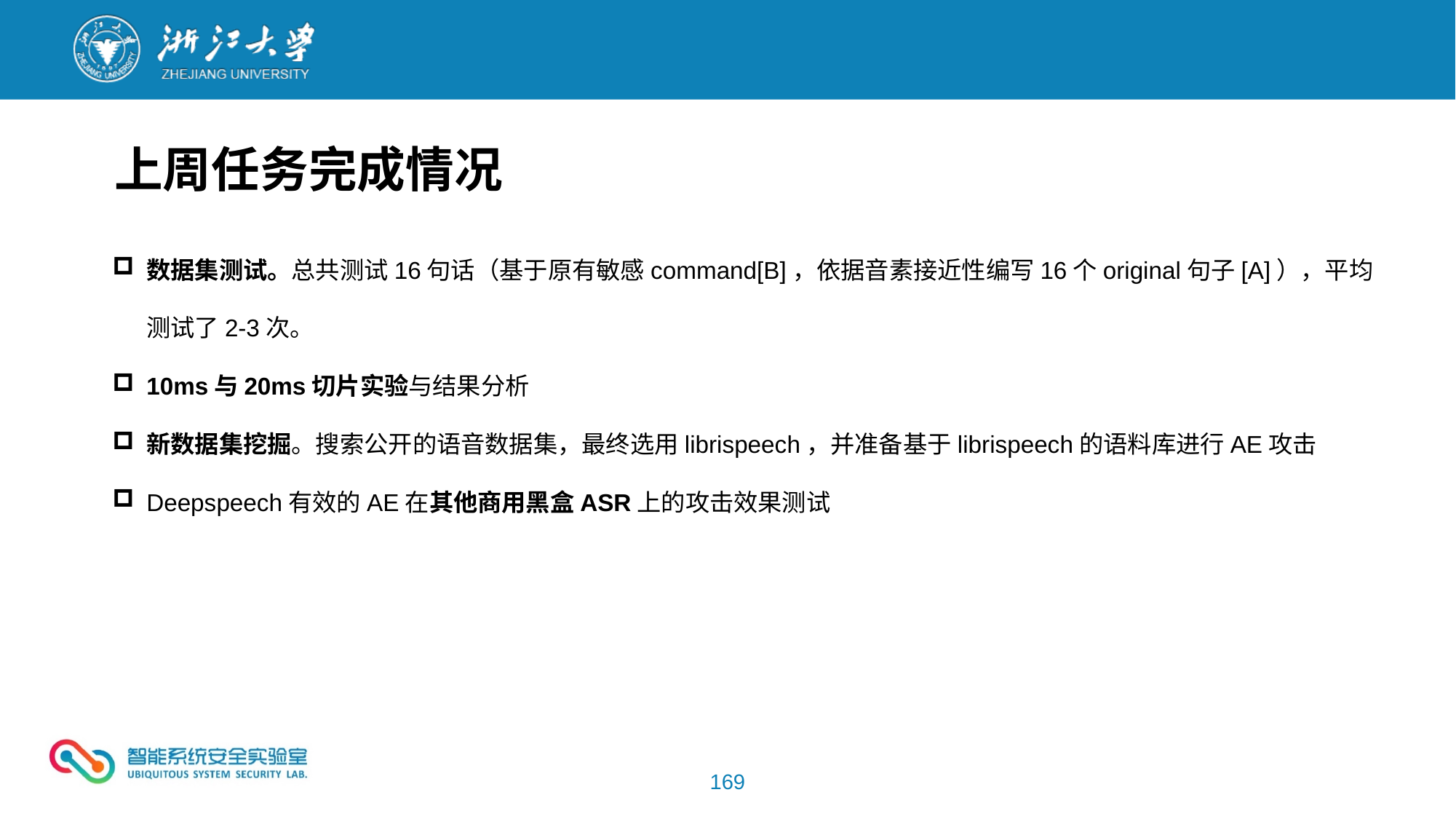

上周任务完成情况
数据集测试。总共测试16句话（基于原有敏感command[B]，依据音素接近性编写16个original句子[A]），平均测试了2-3次。
10ms与20ms切片实验与结果分析
新数据集挖掘。搜索公开的语音数据集，最终选用librispeech，并准备基于librispeech的语料库进行AE攻击
Deepspeech有效的AE在其他商用黑盒ASR上的攻击效果测试